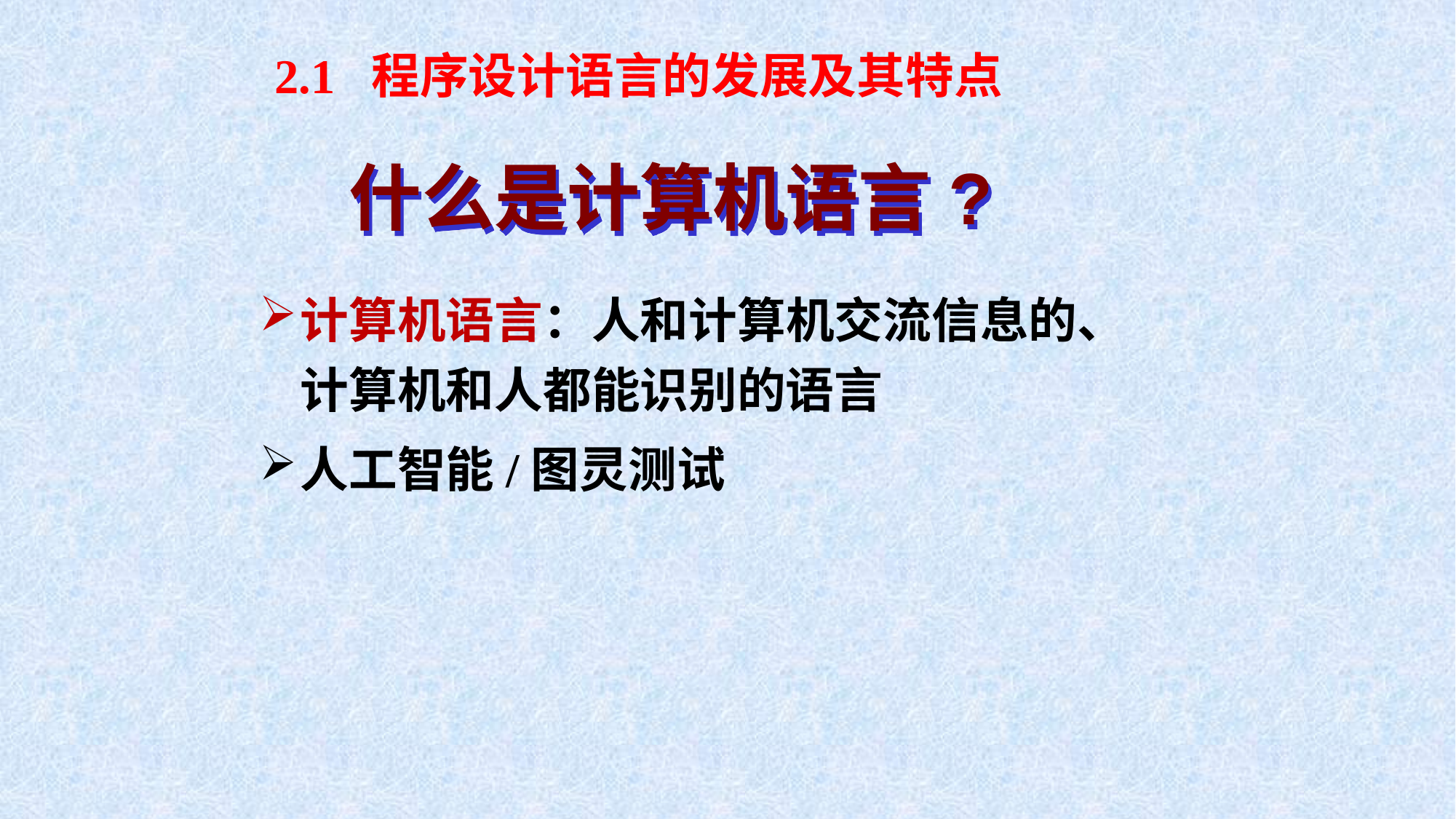

2.1  程序设计语言的发展及其特点
什么是计算机语言?
计算机语言：人和计算机交流信息的、计算机和人都能识别的语言
人工智能/图灵测试